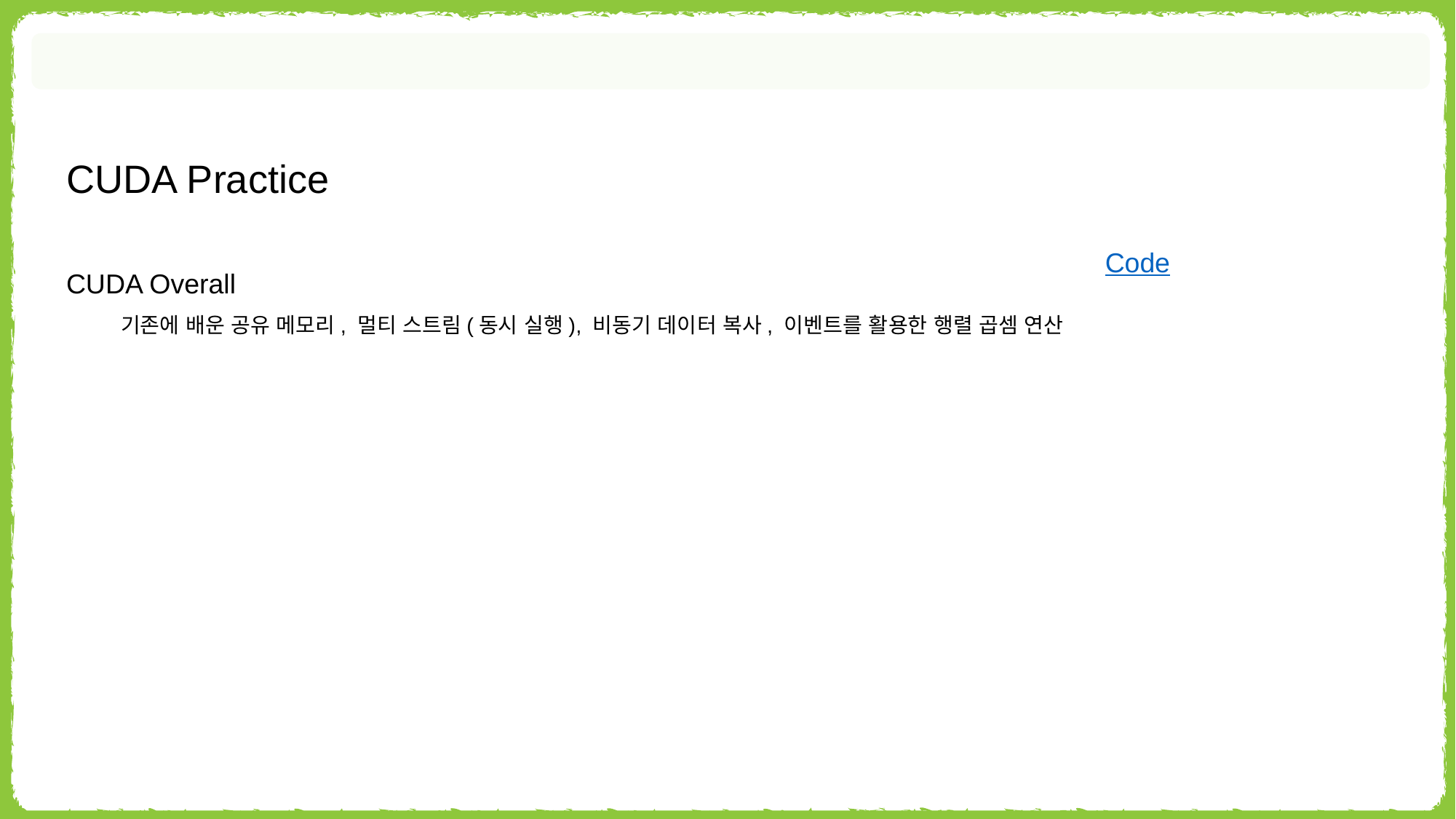

CUDA Practice
Code
CUDA Overall
기존에 배운 공유 메모리, 멀티 스트림(동시 실행), 비동기 데이터 복사, 이벤트를 활용한 행렬 곱셈 연산